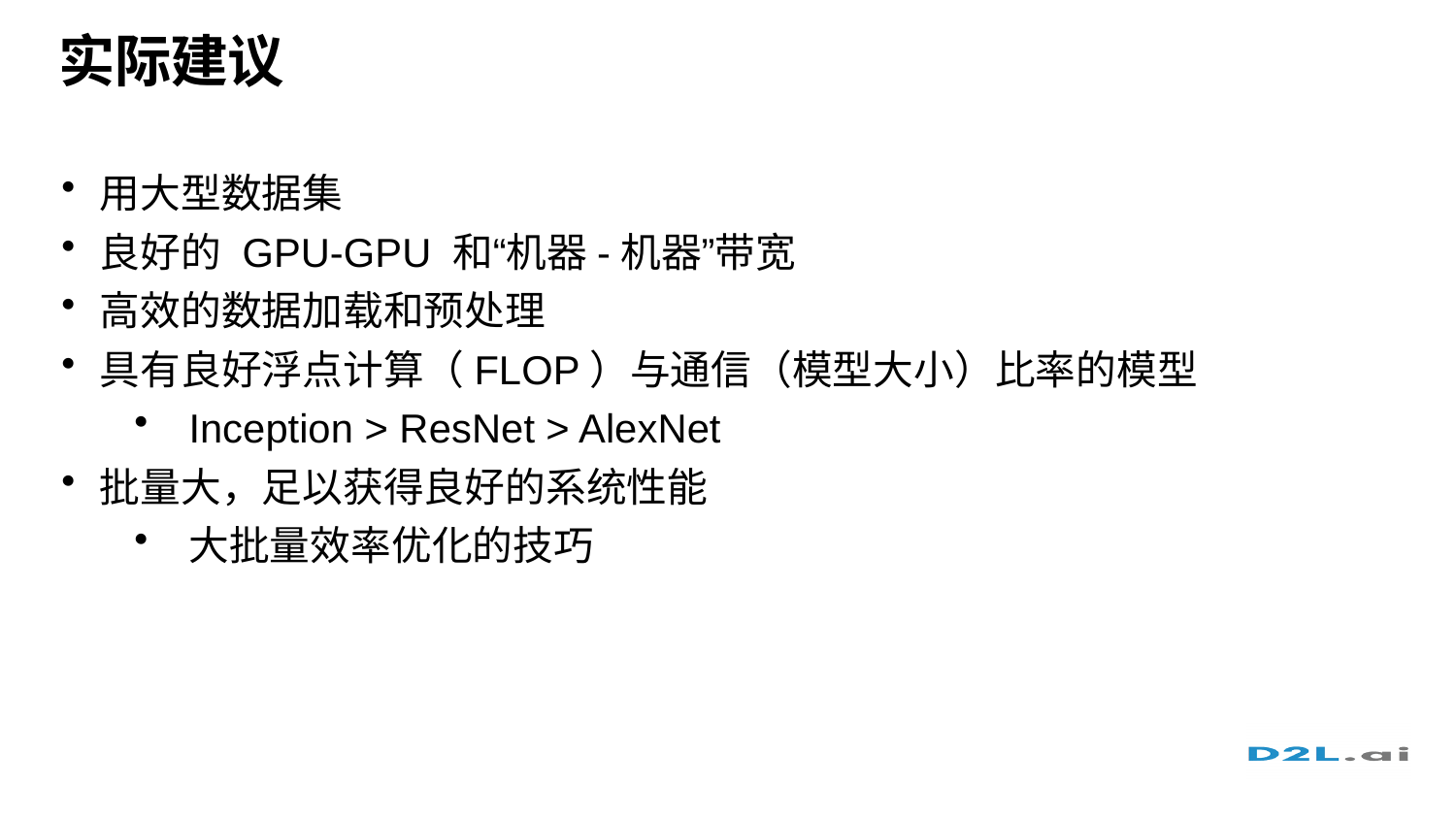

# 实际建议
用大型数据集
良好的 GPU-GPU 和“机器-机器”带宽
高效的数据加载和预处理
具有良好浮点计算（FLOP）与通信（模型大小）比率的模型
Inception > ResNet > AlexNet
批量大，足以获得良好的系统性能
大批量效率优化的技巧